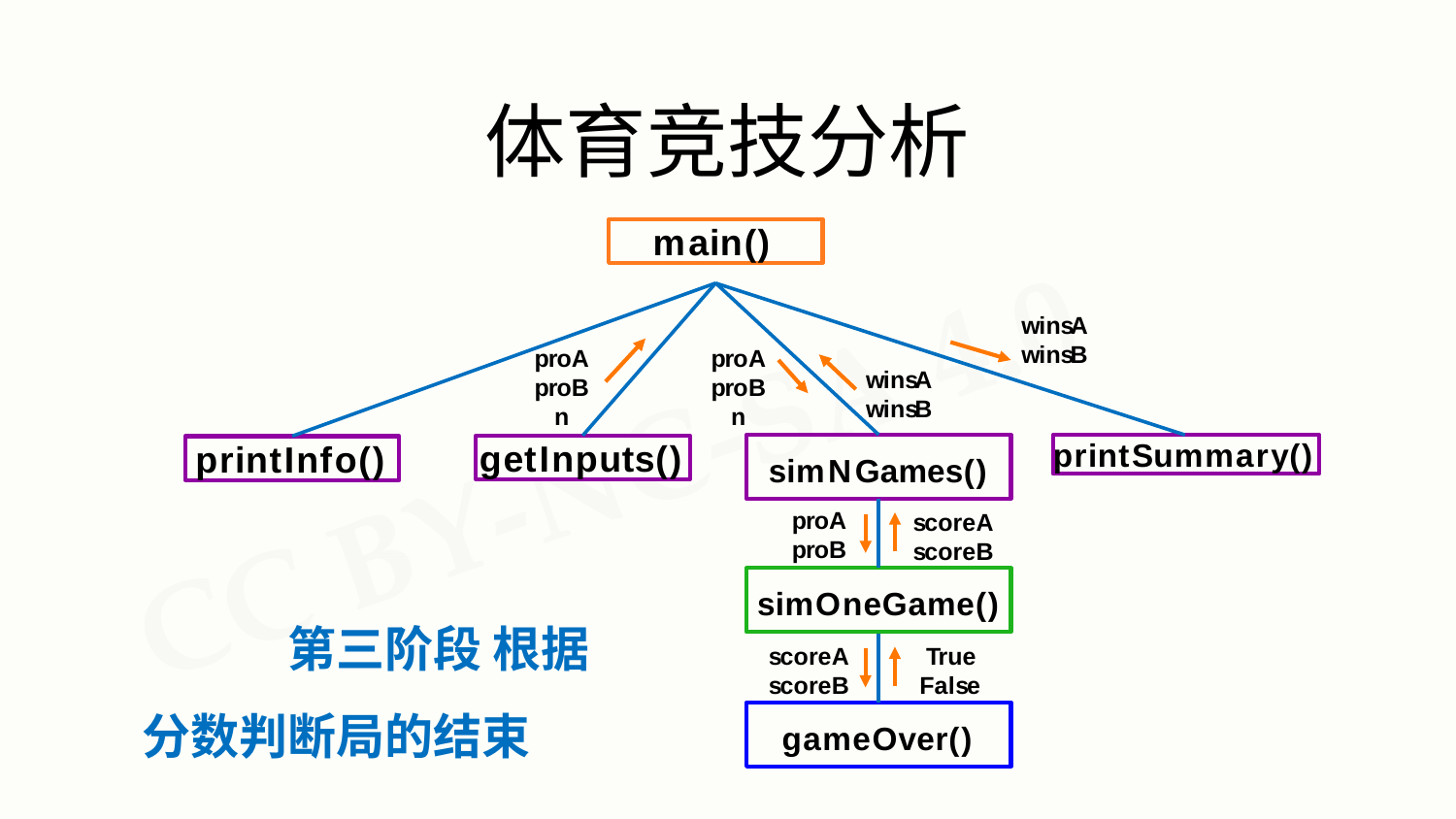

# 体育竞技分析
main()

winsA winsB

proA proB n
proA proB n

winsA winsB

printSummary()

getInputs()
printInfo()
simNGames()

proA proB
scoreA scoreB

simOneGame()
第三阶段 根据分数判断局的结束

scoreA scoreB
True False

gameOver()